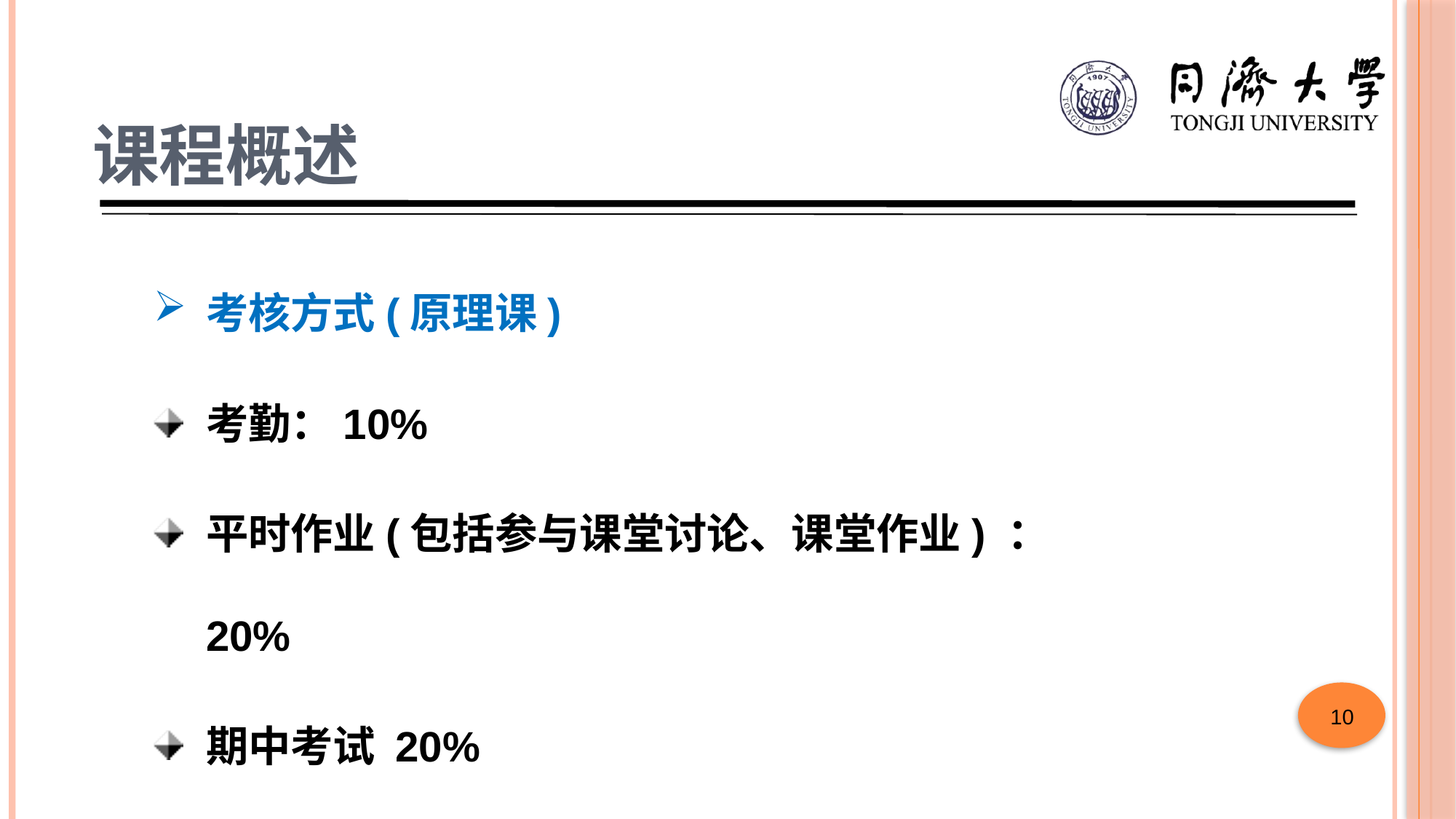

课程概述
考核方式(原理课)
考勤：10%
平时作业(包括参与课堂讨论、课堂作业) ：20%
期中考试 20%
期末考试：50%
10